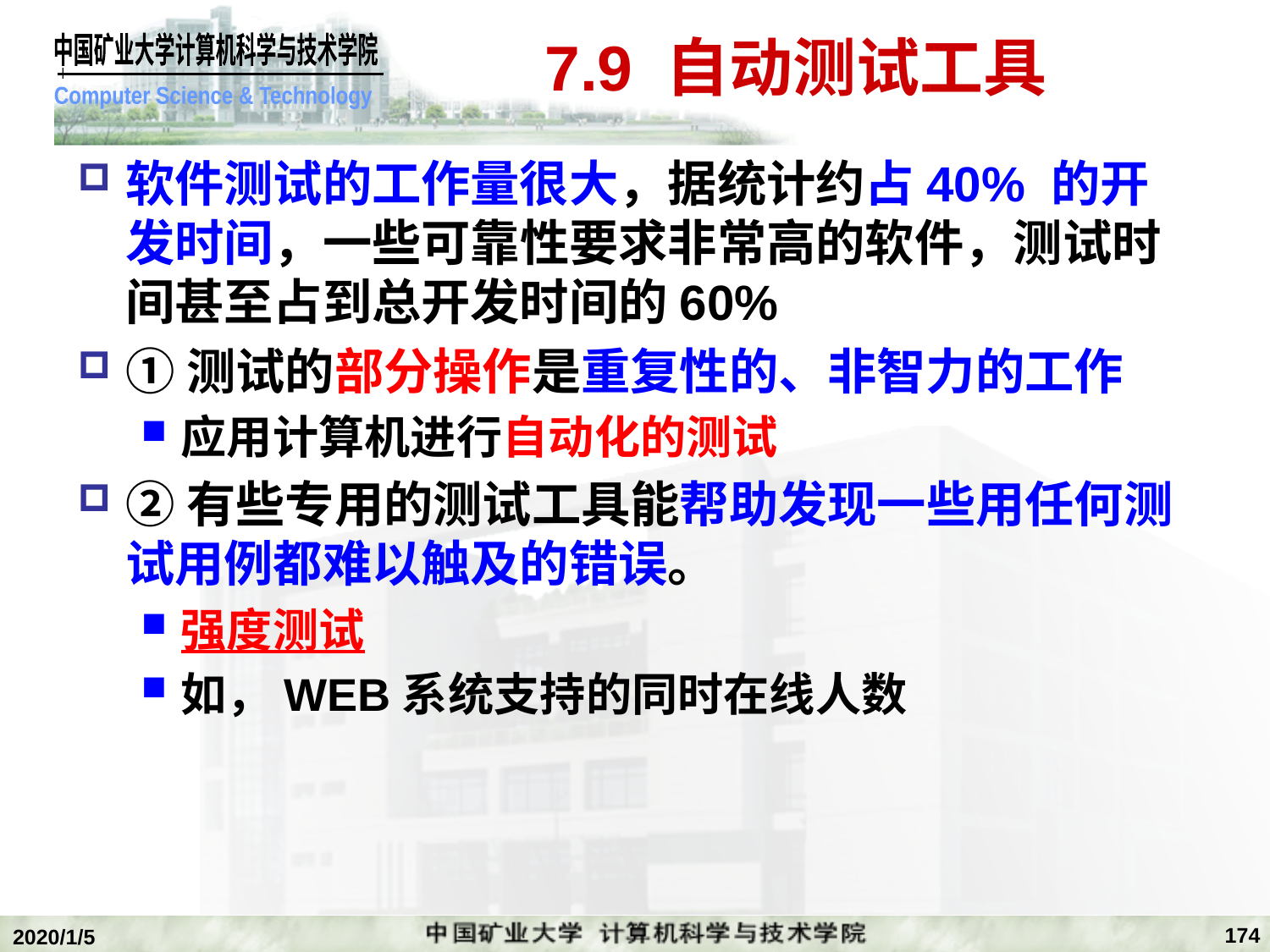

# 7.9 自动测试工具
软件测试的工作量很大，据统计约占40% 的开发时间，一些可靠性要求非常高的软件，测试时间甚至占到总开发时间的60%
①测试的部分操作是重复性的、非智力的工作
应用计算机进行自动化的测试
②有些专用的测试工具能帮助发现一些用任何测试用例都难以触及的错误。
强度测试
如，WEB系统支持的同时在线人数
174
2020/1/5